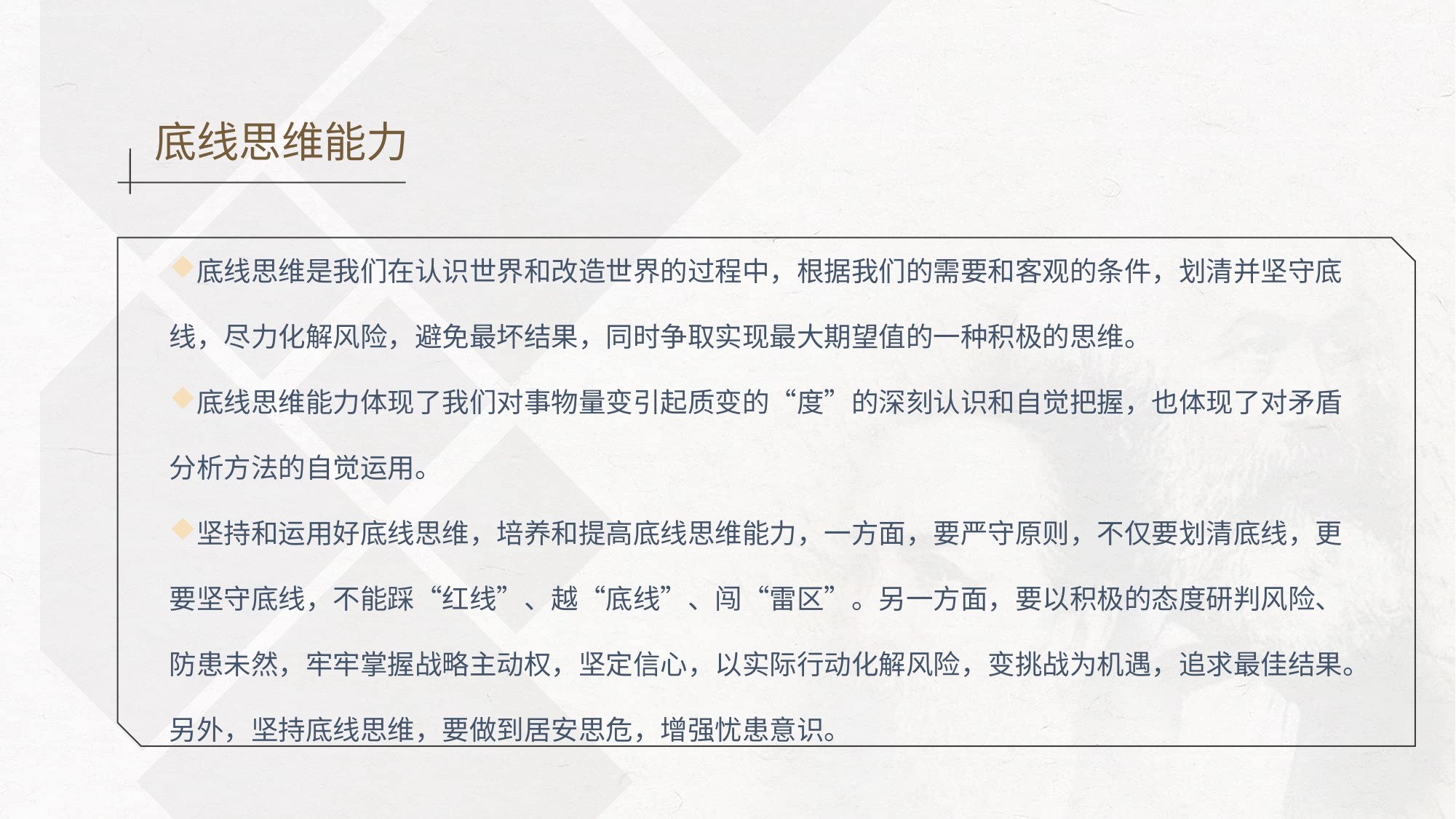

底线思维能力

底线思维是我们在认识世界和改造世界的过程中，根据我们的需要和客观的条件，划清并坚守底线，尽力化解风险，避免最坏结果，同时争取实现最大期望值的一种积极的思维。
底线思维能力体现了我们对事物量变引起质变的“度”的深刻认识和自觉把握，也体现了对矛盾分析方法的自觉运用。
坚持和运用好底线思维，培养和提高底线思维能力，一方面，要严守原则，不仅要划清底线，更要坚守底线，不能踩“红线”、越“底线”、闯“雷区”。另一方面，要以积极的态度研判风险、防患未然，牢牢掌握战略主动权，坚定信心，以实际行动化解风险，变挑战为机遇，追求最佳结果。另外，坚持底线思维，要做到居安思危，增强忧患意识。